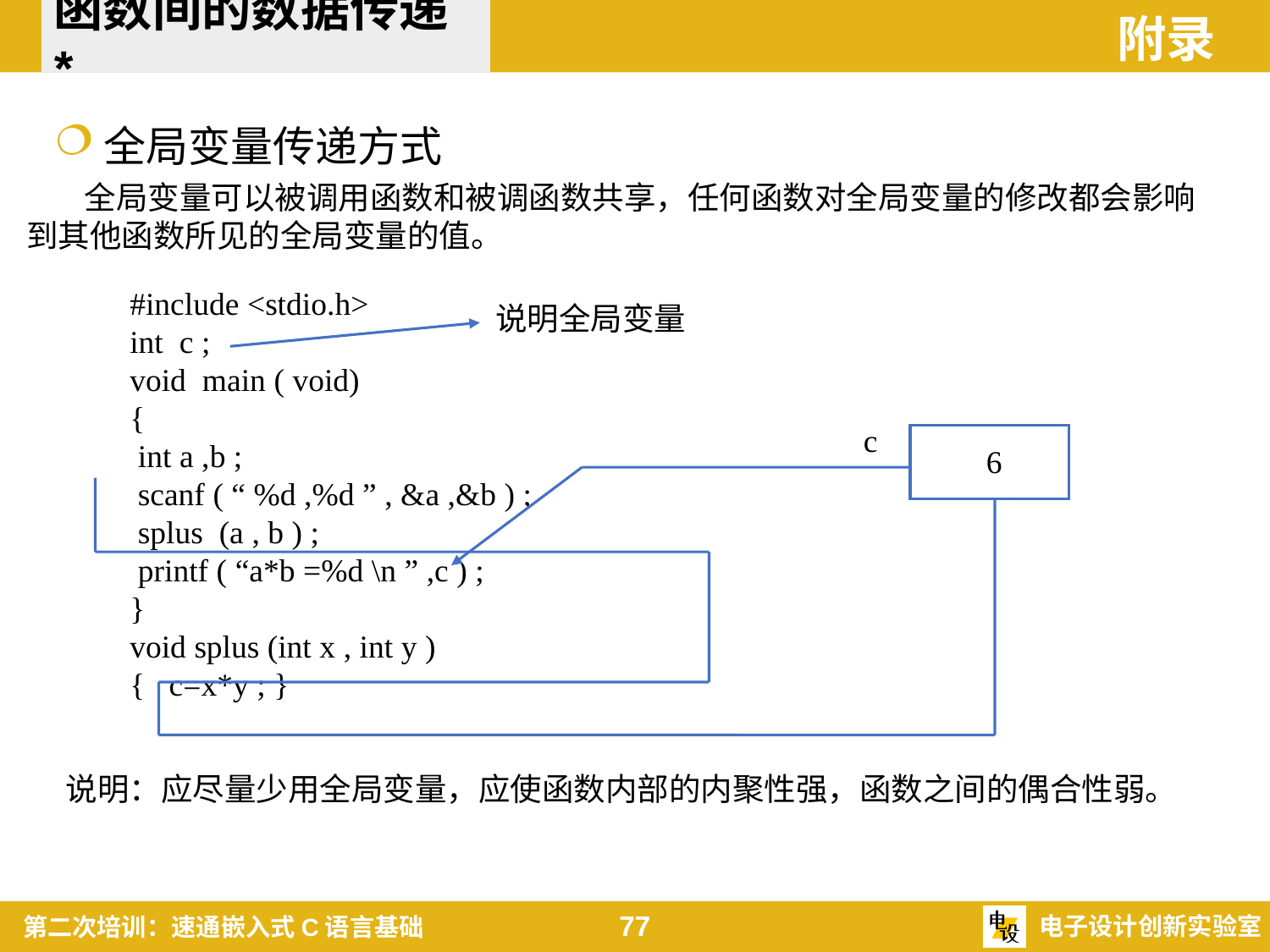

函数间的数据传递*
附录
全局变量传递方式
       全局变量可以被调用函数和被调函数共享，任何函数对全局变量的修改都会影响到其他函数所见的全局变量的值。
#include <stdio.h>
int  c ;
void  main ( void)
{
 int a ,b ;
 scanf ( “ %d ,%d ” , &a ,&b ) ;
 splus  (a , b ) ;
 printf ( “a*b =%d \n ” ,c ) ;
}
void splus (int x , int y )
{   c=x*y ; }
说明全局变量
c

6

    说明：应尽量少用全局变量，应使函数内部的内聚性强，函数之间的偶合性弱。
77